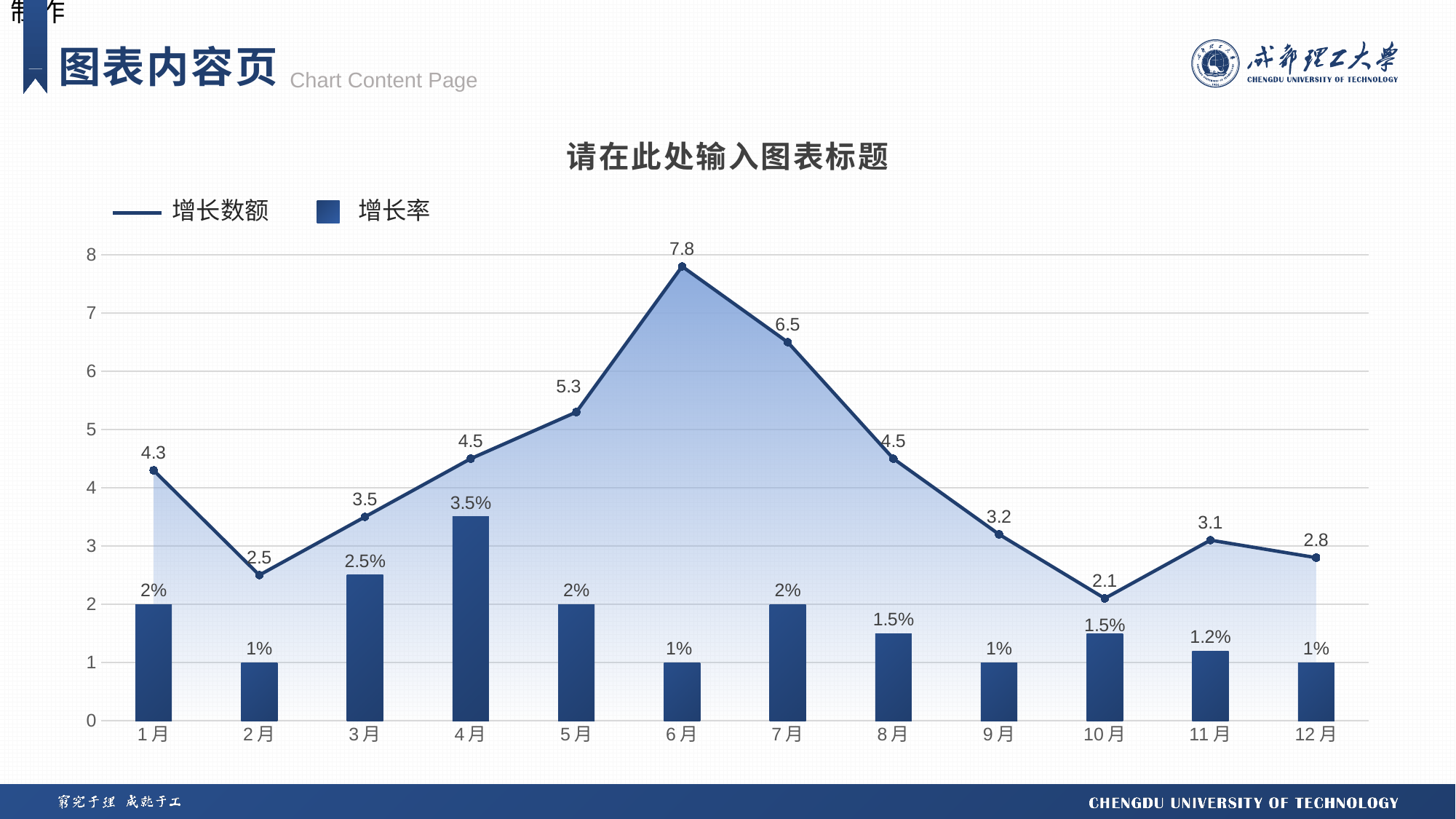

图表内容页
Chart Content Page
请在此处输入图表标题
增长数额
增长率

### Chart

| Category | 增长数额2 | 同比增长 | 增长数额 |
|---|---|---|---|
| 1月 | 4.3 | 2.0 | 4.3 |
| 2月 | 2.5 | 1.0 | 2.5 |
| 3月 | 3.5 | 2.5 | 3.5 |
| 4月 | 4.5 | 3.5 | 4.5 |
| 5月 | 5.3 | 2.0 | 5.3 |
| 6月 | 7.8 | 1.0 | 7.8 |
| 7月 | 6.5 | 2.0 | 6.5 |
| 8月 | 4.5 | 1.5 | 4.5 |
| 9月 | 3.2 | 1.0 | 3.2 |
| 10月 | 2.1 | 1.5 | 2.1 |
| 11月 | 3.1 | 1.2 | 3.1 |
| 12月 | 2.8 | 1.0 | 2.8 |